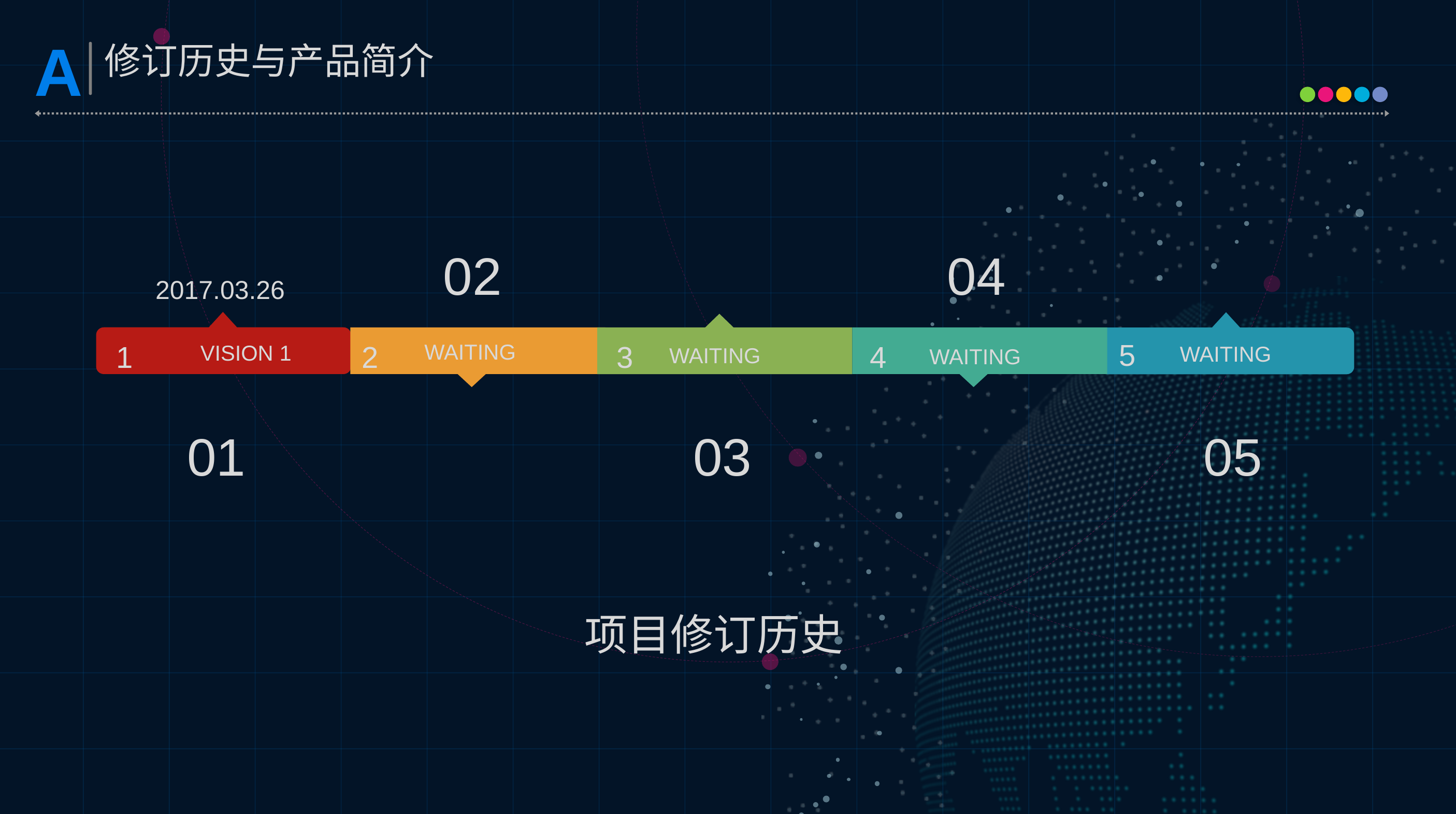

2017.03.26
02
04

5
1
2
3
4
WAITING
VISION 1
WAITING
WAITING
WAITING
01
03
05

项目修订历史